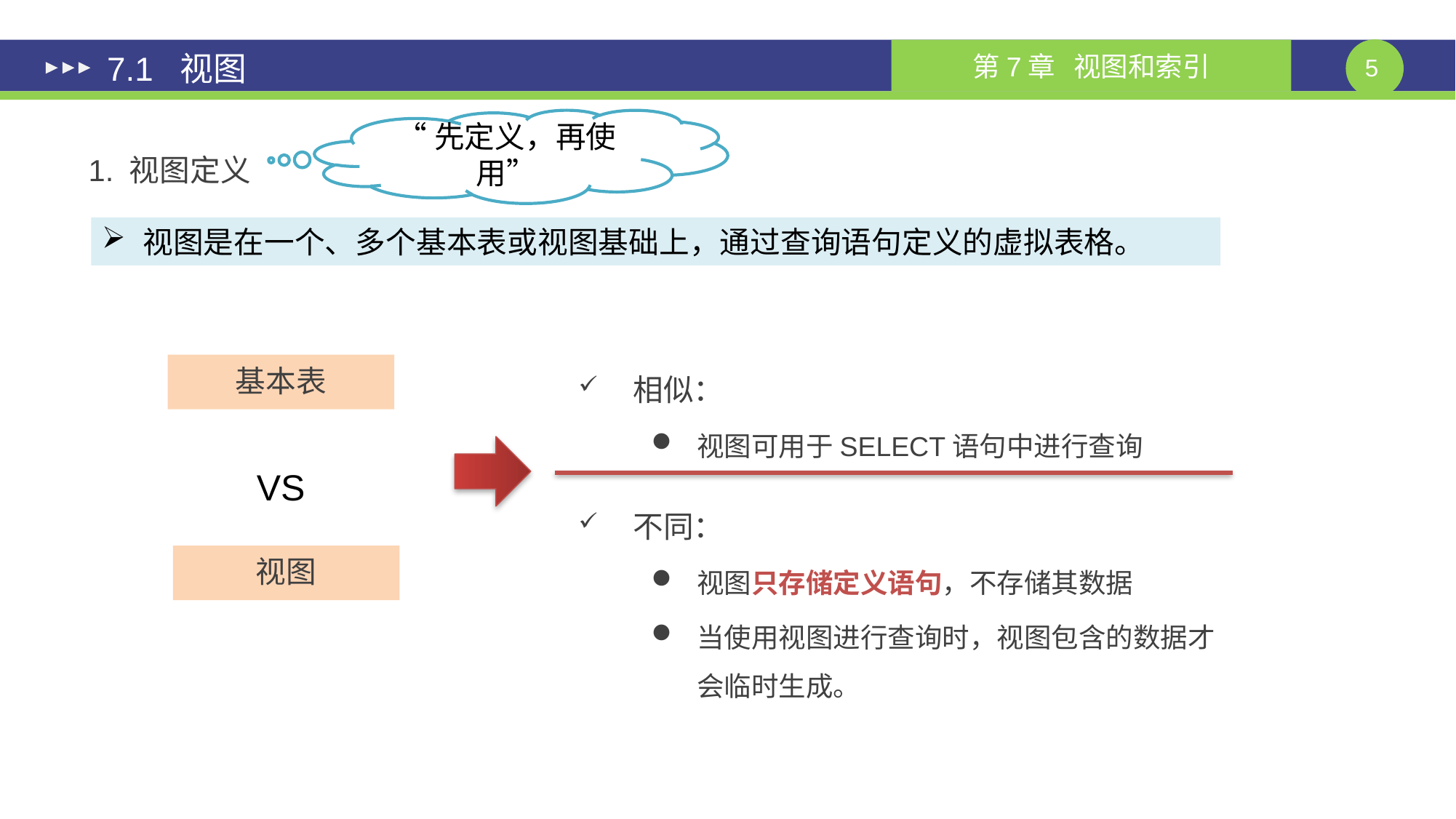

# 7.1  视图
“先定义，再使用”
1. 视图定义
视图是在一个、多个基本表或视图基础上，通过查询语句定义的虚拟表格。
相似：
视图可用于SELECT语句中进行查询
基本表

VS
不同：
视图只存储定义语句，不存储其数据
当使用视图进行查询时，视图包含的数据才会临时生成。
视图